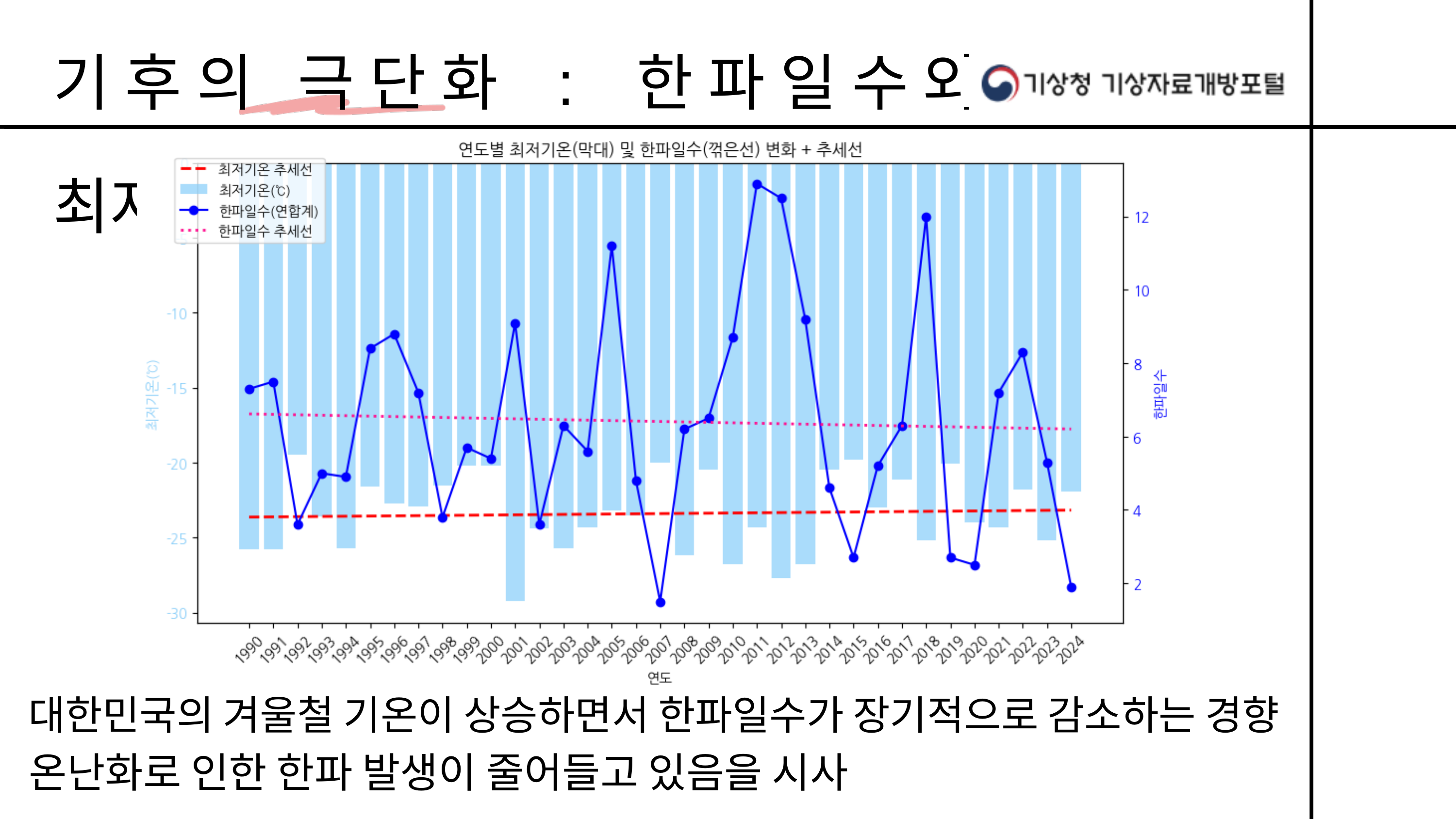

기후의 극단화 : 한파일수와 최저기온

 대한민국의 겨울철 기온이 상승하면서 한파일수가 장기적으로 감소하는 경향
 온난화로 인한 한파 발생이 줄어들고 있음을 시사